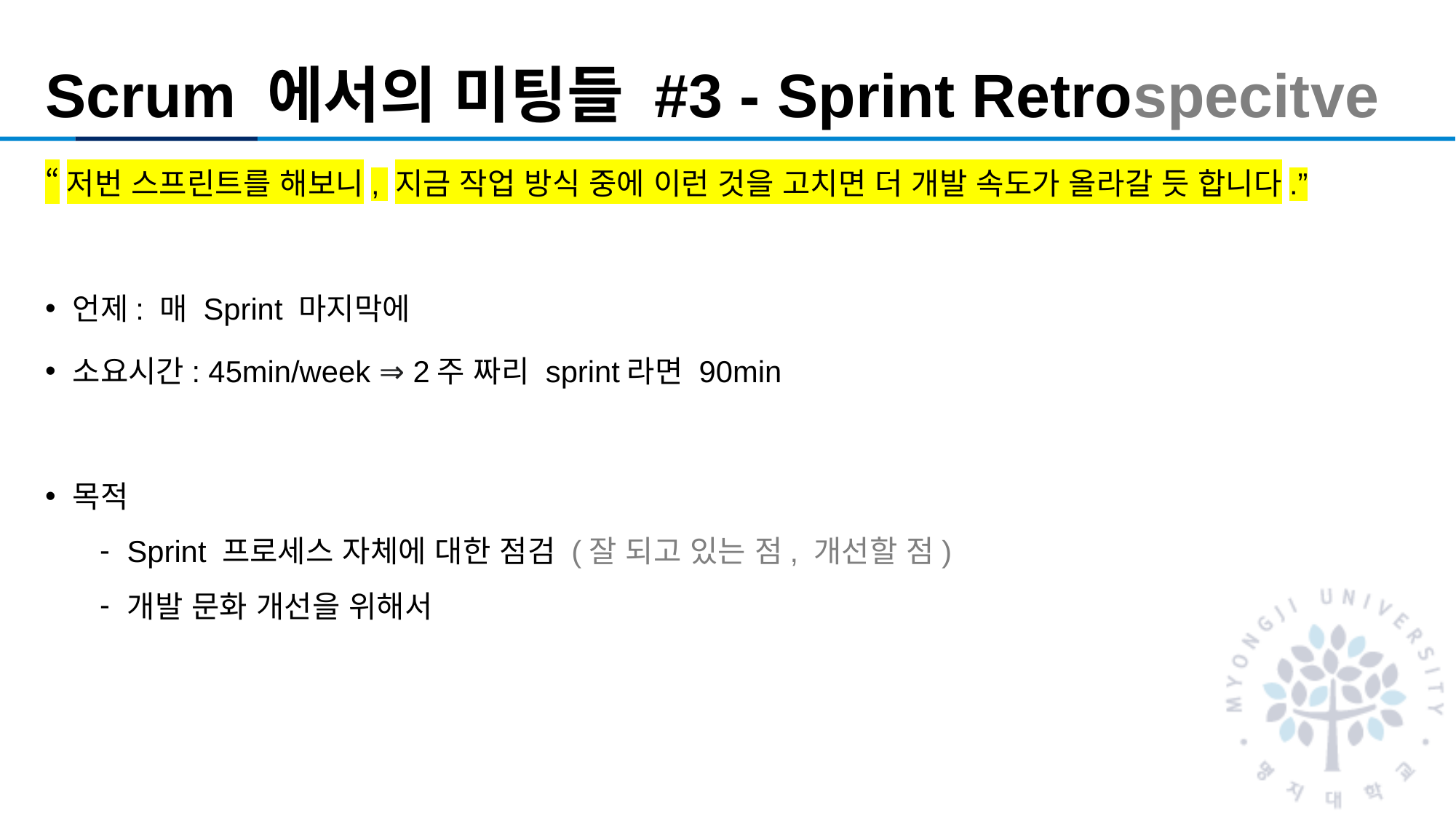

# Scrum 에서의 미팅들 #3 - Sprint Retrospecitve
“저번 스프린트를 해보니, 지금 작업 방식 중에 이런 것을 고치면 더 개발 속도가 올라갈 듯 합니다.”

언제: 매 Sprint 마지막에
소요시간: 45min/week ⇒ 2주 짜리 sprint라면 90min

목적
Sprint 프로세스 자체에 대한 점검 (잘 되고 있는 점, 개선할 점)
개발 문화 개선을 위해서